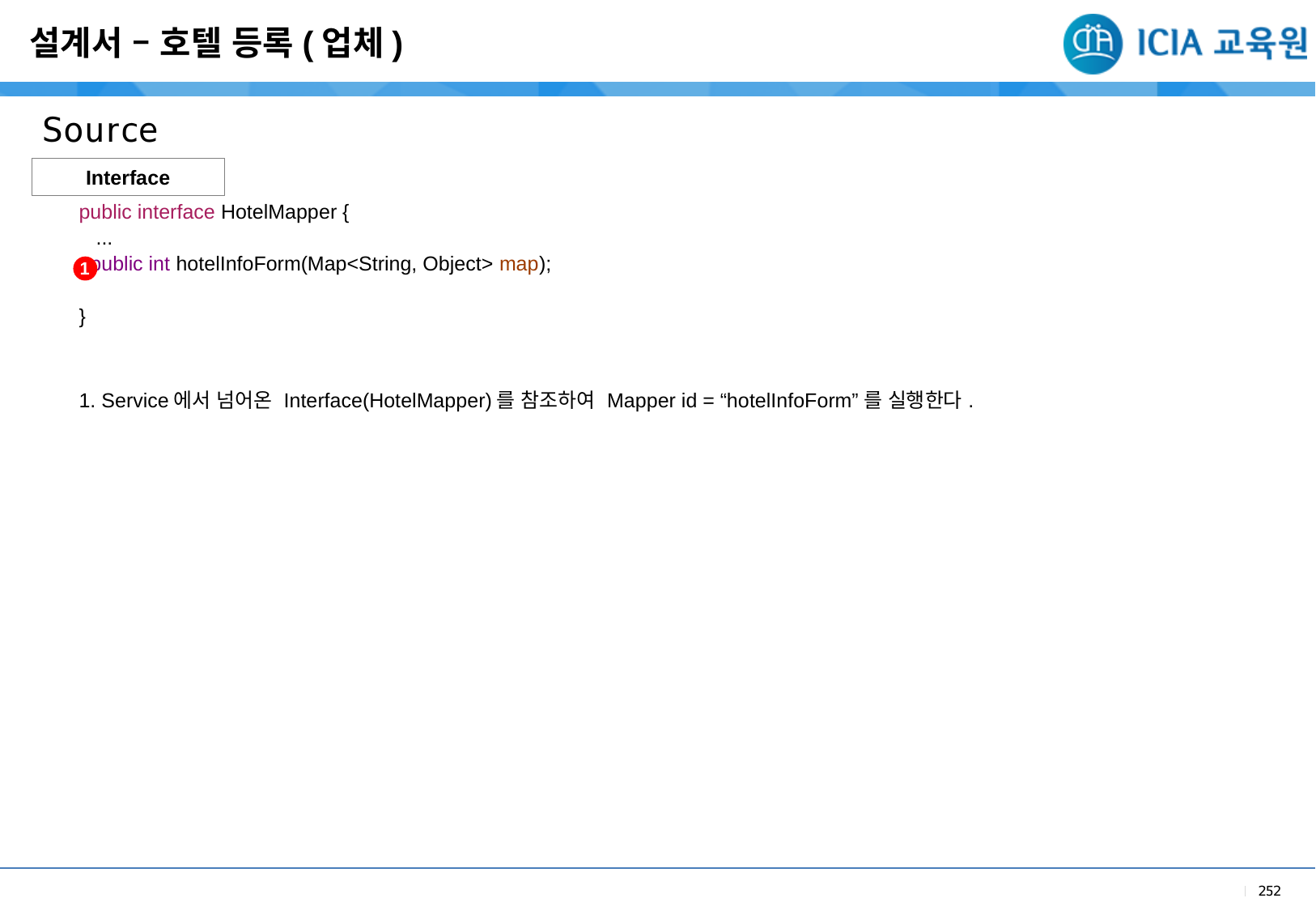

설계서 – 호텔 등록(업체)
Source
Interface
| public interface HotelMapper { ... public int hotelInfoForm(Map<String, Object> map); } |
| --- |
| 1. Service에서 넘어온 Interface(HotelMapper)를 참조하여 Mapper id = “hotelInfoForm”를 실행한다. |
1